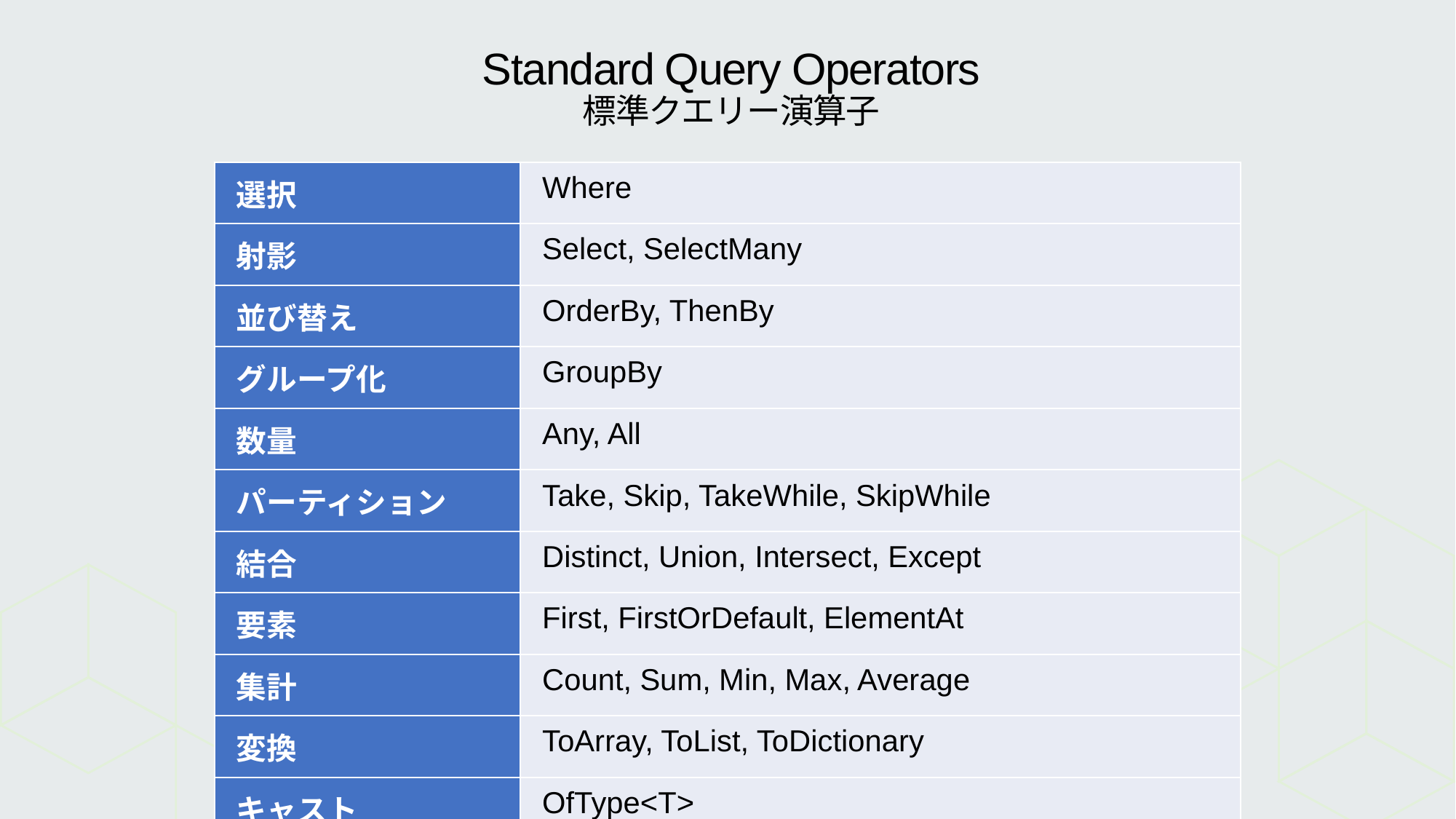

# Standard Query Operators 標準クエリー演算子
| 選択 | Where |
| --- | --- |
| 射影 | Select, SelectMany |
| 並び替え | OrderBy, ThenBy |
| グループ化 | GroupBy |
| 数量 | Any, All |
| パーティション | Take, Skip, TakeWhile, SkipWhile |
| 結合 | Distinct, Union, Intersect, Except |
| 要素 | First, FirstOrDefault, ElementAt |
| 集計 | Count, Sum, Min, Max, Average |
| 変換 | ToArray, ToList, ToDictionary |
| キャスト | OfType<T> |